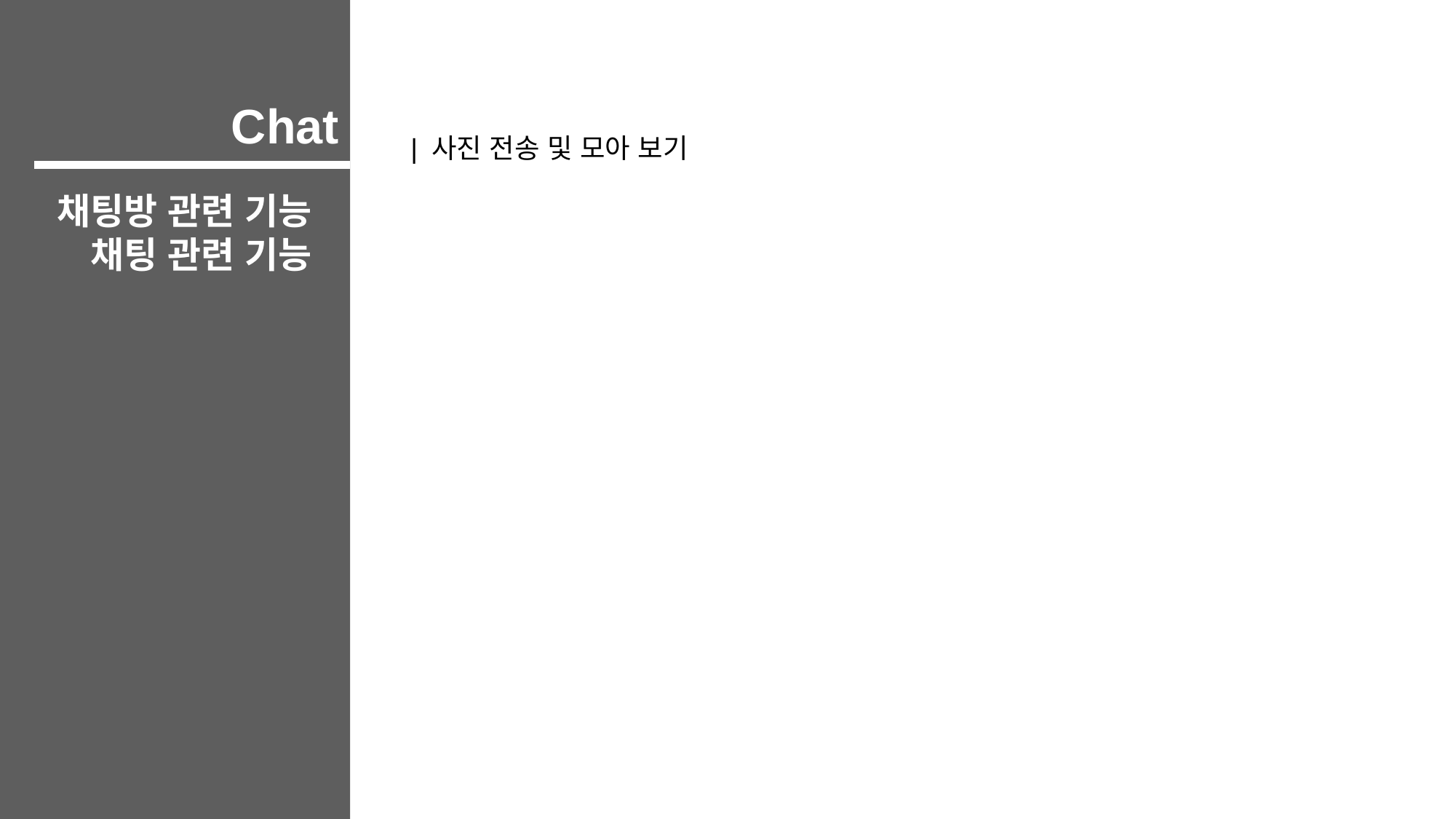

Chat
| 사진 전송 및 모아 보기

채팅방 관련 기능
채팅 관련 기능